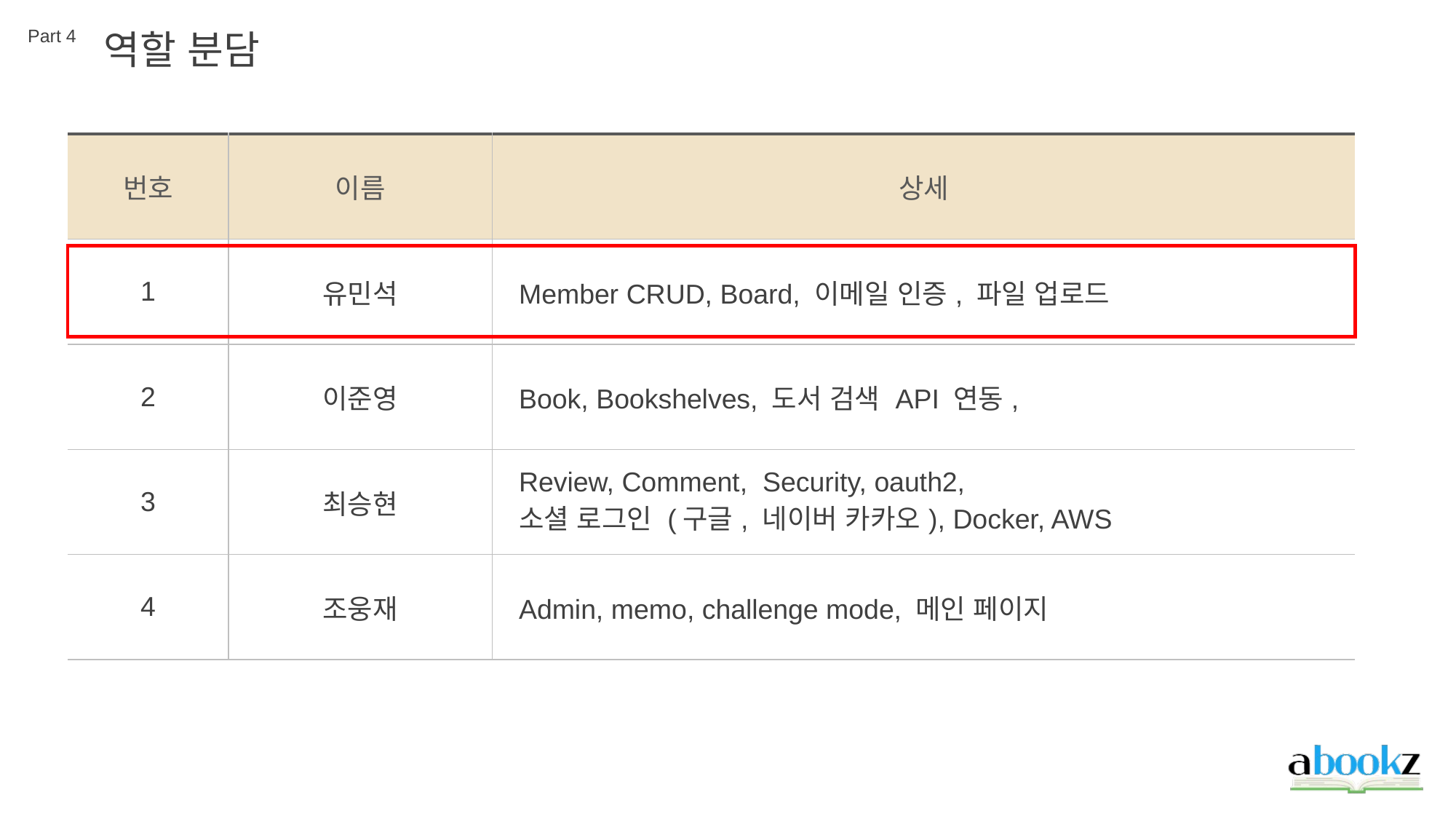

Part 4
역할 분담
| 번호 | 이름 | 상세 |
| --- | --- | --- |
| 1 | 유민석 | Member CRUD, Board, 이메일 인증, 파일 업로드 |
| 2 | 이준영 | Book, Bookshelves, 도서 검색 API 연동, |
| 3 | 최승현 | Review, Comment, Security, oauth2, 소셜 로그인 (구글, 네이버 카카오), Docker, AWS |
| 4 | 조웅재 | Admin, memo, challenge mode, 메인 페이지 |